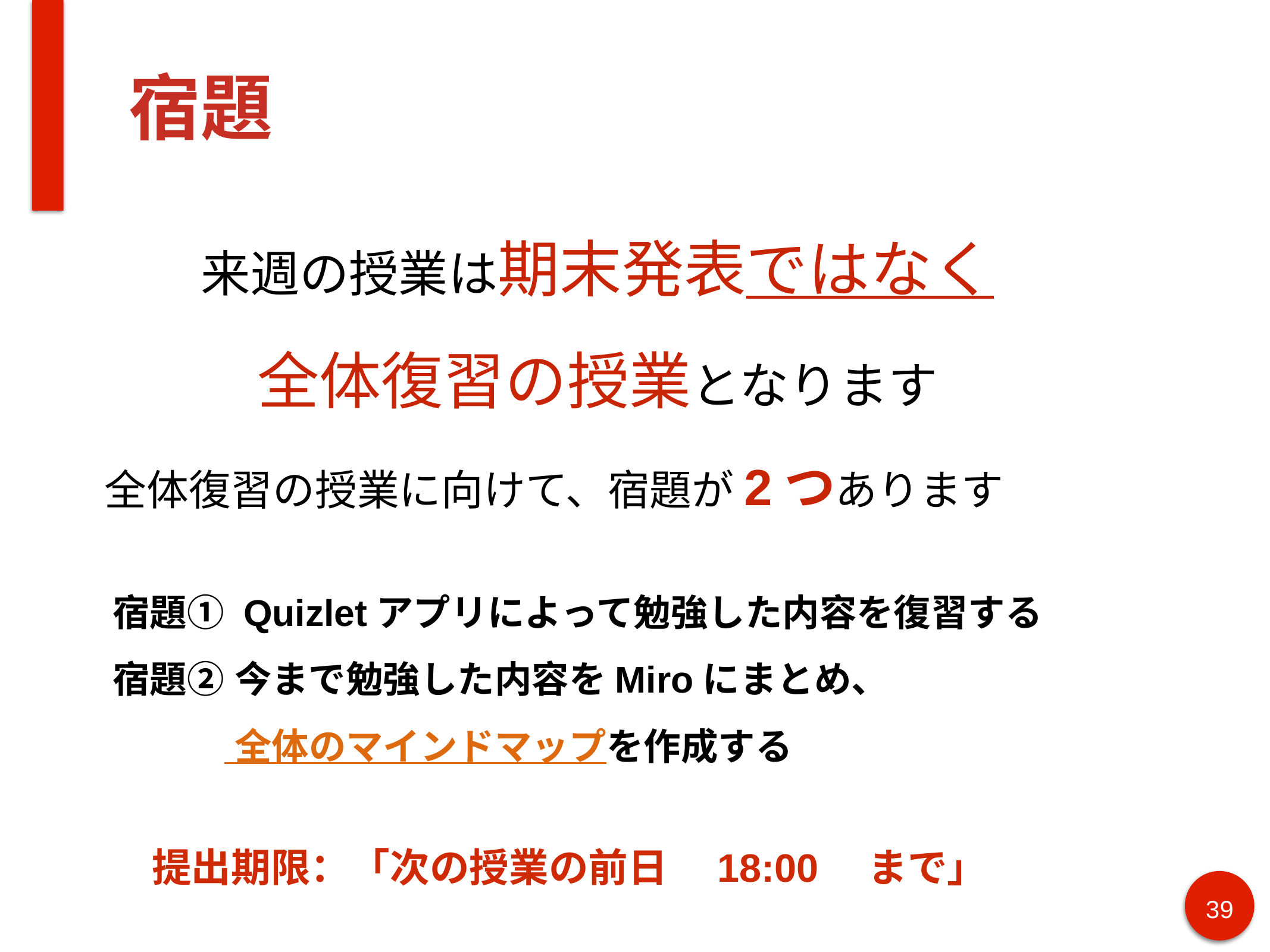

# 宿題
来週の授業は期末発表ではなく
全体復習の授業となります
　全体復習の授業に向けて、宿題が2つあります

宿題① Quizletアプリによって勉強した内容を復習する
宿題② 今まで勉強した内容をMiroにまとめ、
　　　 全体のマインドマップを作成する

提出期限：「次の授業の前日　18:00　まで」
39